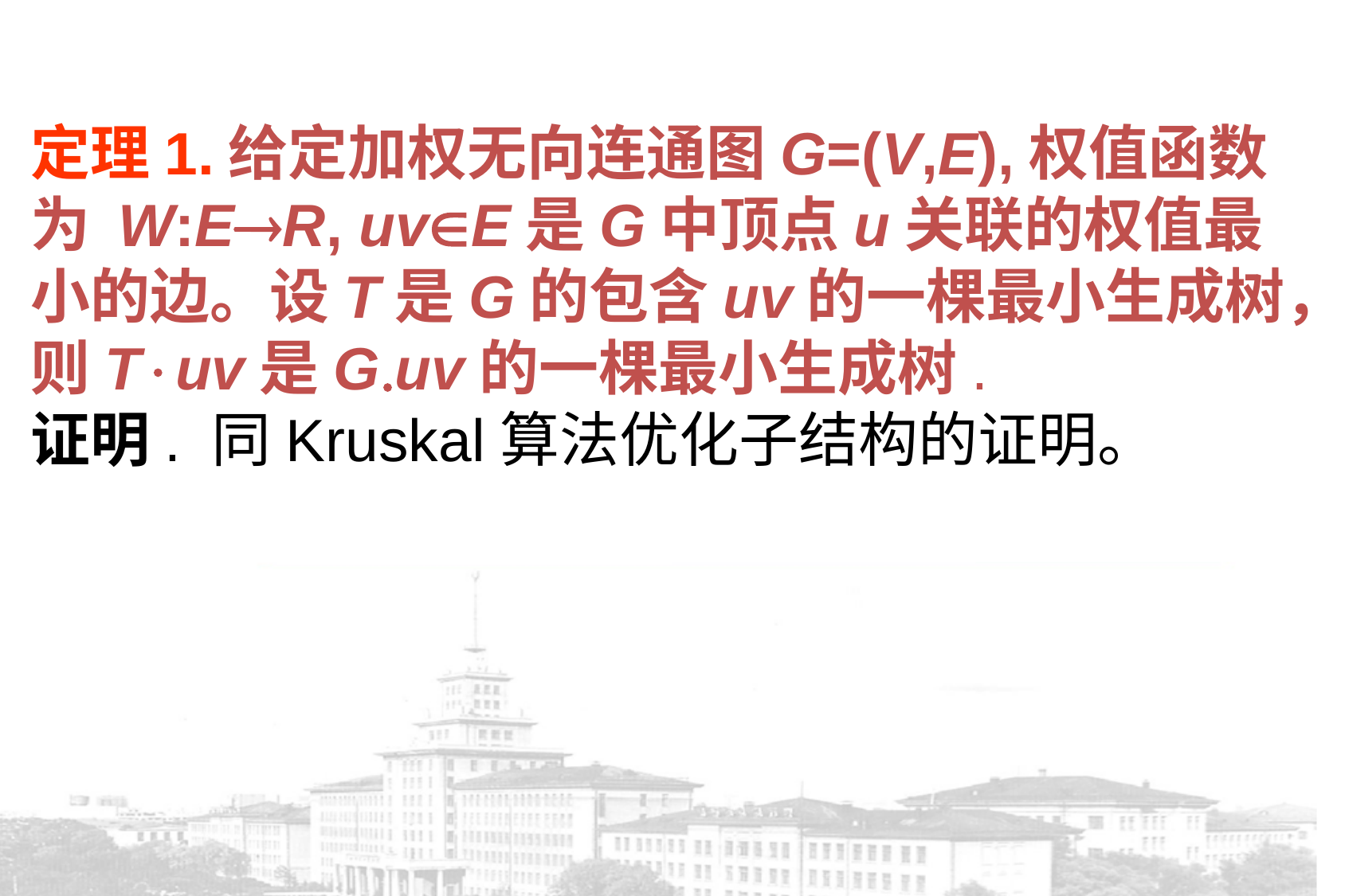

定理1.给定加权无向连通图G=(V,E),权值函数为 W:E→R, uv∈E是G中顶点u关联的权值最小的边。设T是G的包含uv的一棵最小生成树，则T⋅uv是G.uv的一棵最小生成树.
证明. 同Kruskal算法优化子结构的证明。